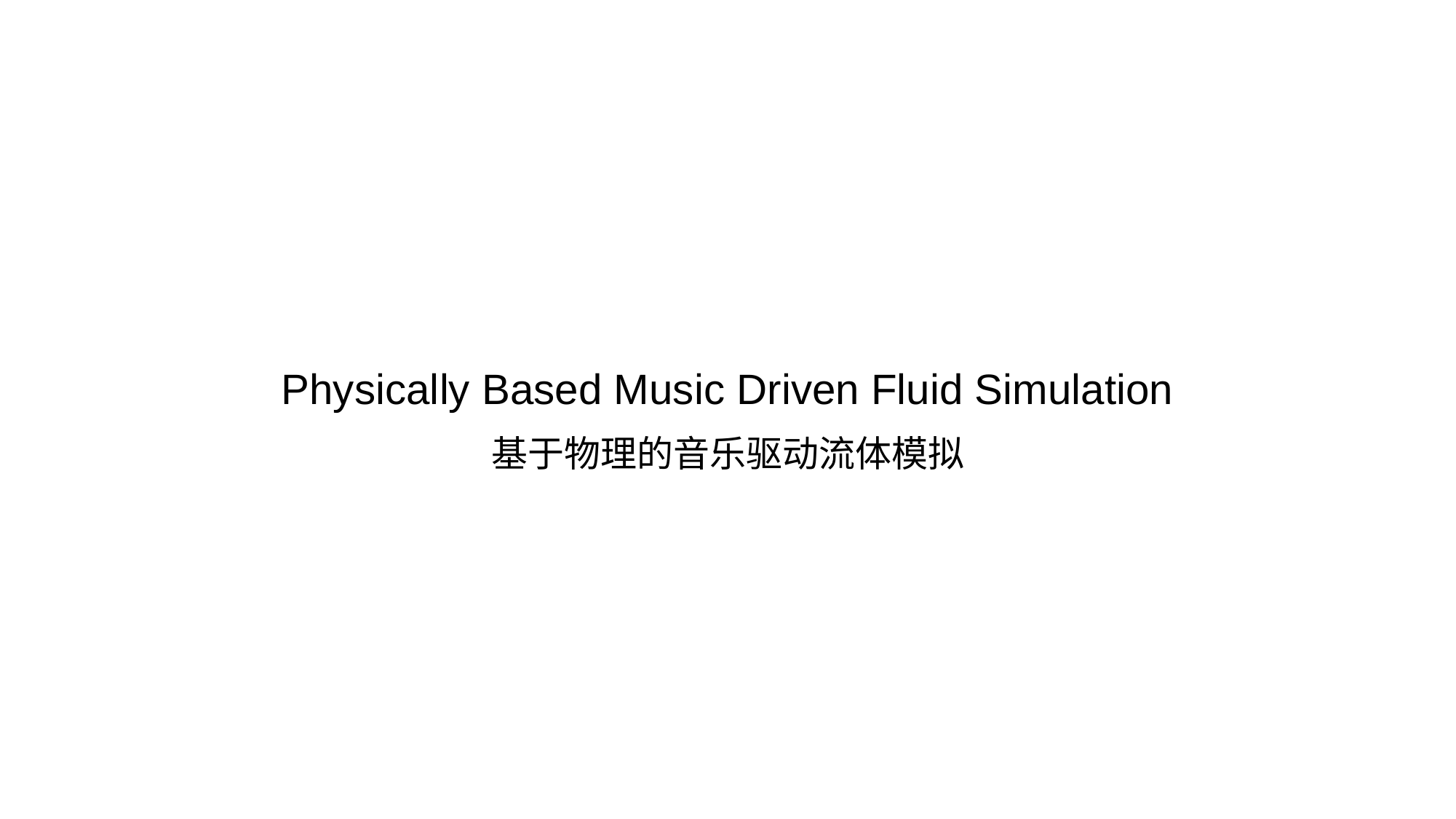

# Physically Based Music Driven Fluid Simulation
基于物理的音乐驱动流体模拟